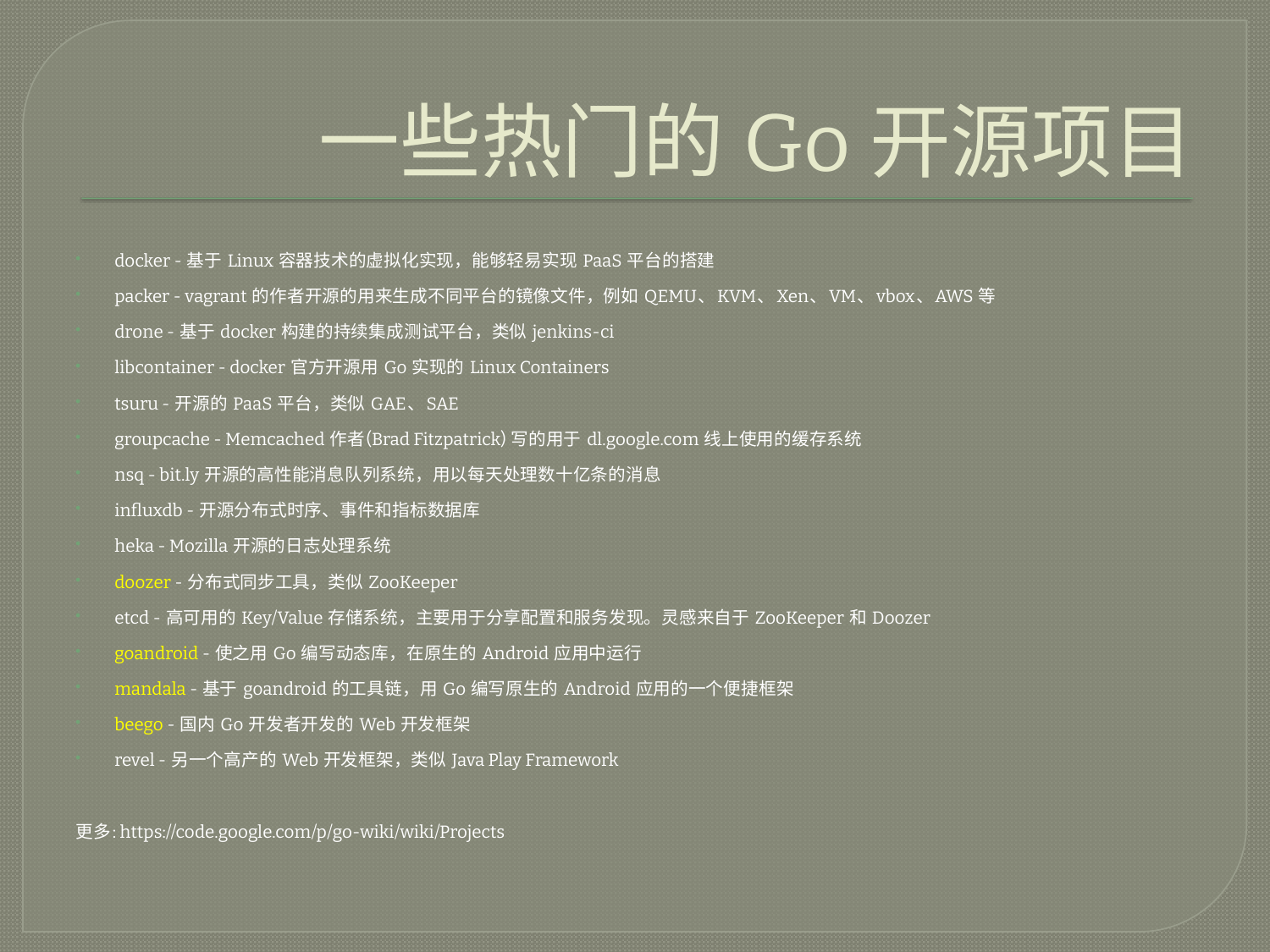

# 一些热门的Go开源项目
docker - 基于 Linux 容器技术的虚拟化实现，能够轻易实现 PaaS 平台的搭建
packer - vagrant 的作者开源的用来生成不同平台的镜像文件，例如 QEMU、KVM、Xen、VM、vbox、AWS 等
drone - 基于 docker 构建的持续集成测试平台，类似 jenkins-ci
libcontainer - docker 官方开源用 Go 实现的 Linux Containers
tsuru - 开源的 PaaS 平台，类似 GAE、SAE
groupcache - Memcached 作者(Brad Fitzpatrick) 写的用于 dl.google.com 线上使用的缓存系统
nsq - bit.ly 开源的高性能消息队列系统，用以每天处理数十亿条的消息
influxdb - 开源分布式时序、事件和指标数据库
heka - Mozilla 开源的日志处理系统
doozer - 分布式同步工具，类似 ZooKeeper
etcd - 高可用的 Key/Value 存储系统，主要用于分享配置和服务发现。灵感来自于 ZooKeeper 和 Doozer
goandroid - 使之用 Go 编写动态库，在原生的 Android 应用中运行
mandala - 基于 goandroid 的工具链，用 Go 编写原生的 Android 应用的一个便捷框架
beego - 国内 Go 开发者开发的 Web 开发框架
revel - 另一个高产的 Web 开发框架，类似 Java Play Framework

更多: https://code.google.com/p/go-wiki/wiki/Projects